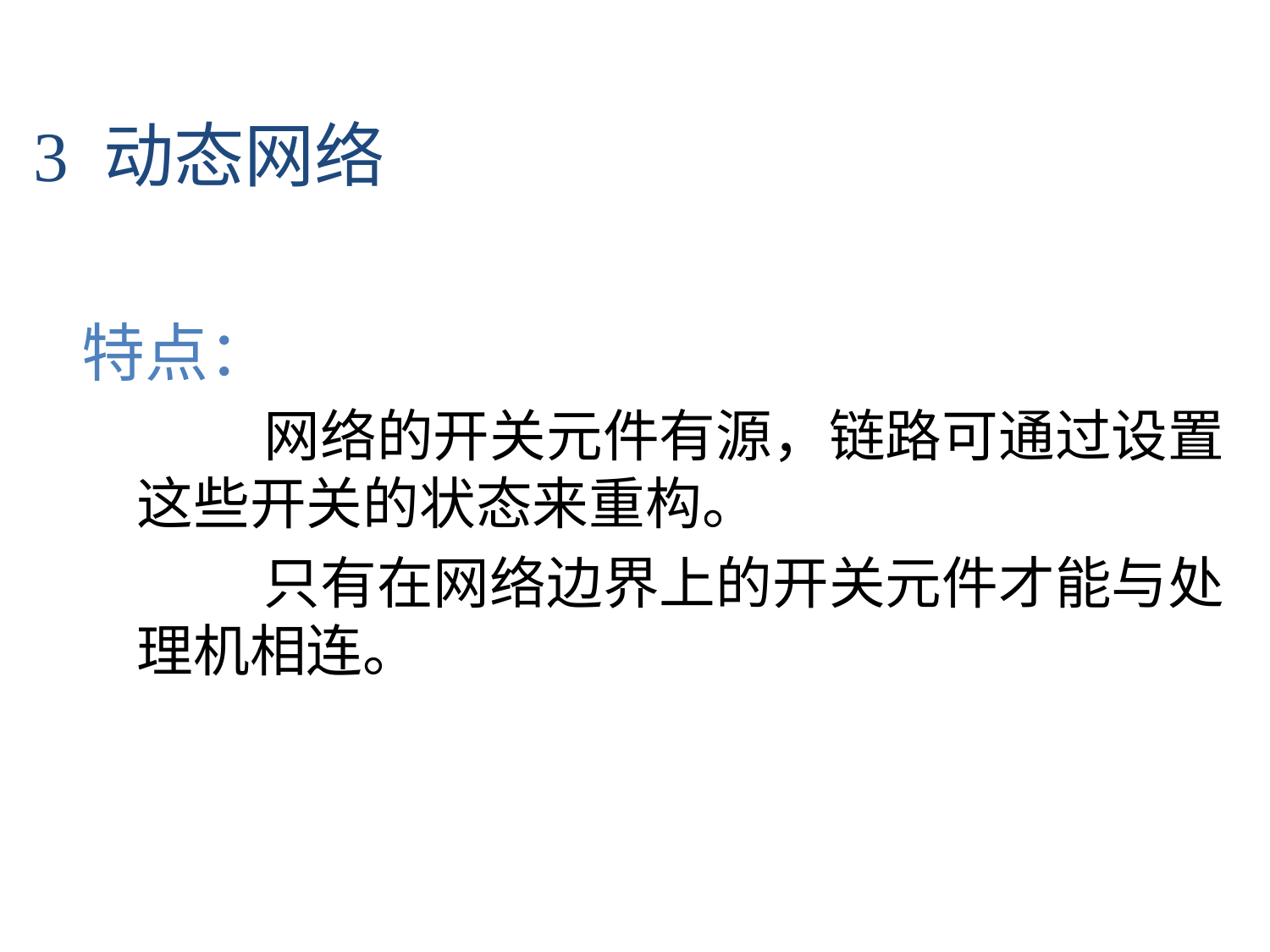

3 动态网络
	特点：
		网络的开关元件有源，链路可通过设置这些开关的状态来重构。
		只有在网络边界上的开关元件才能与处理机相连。